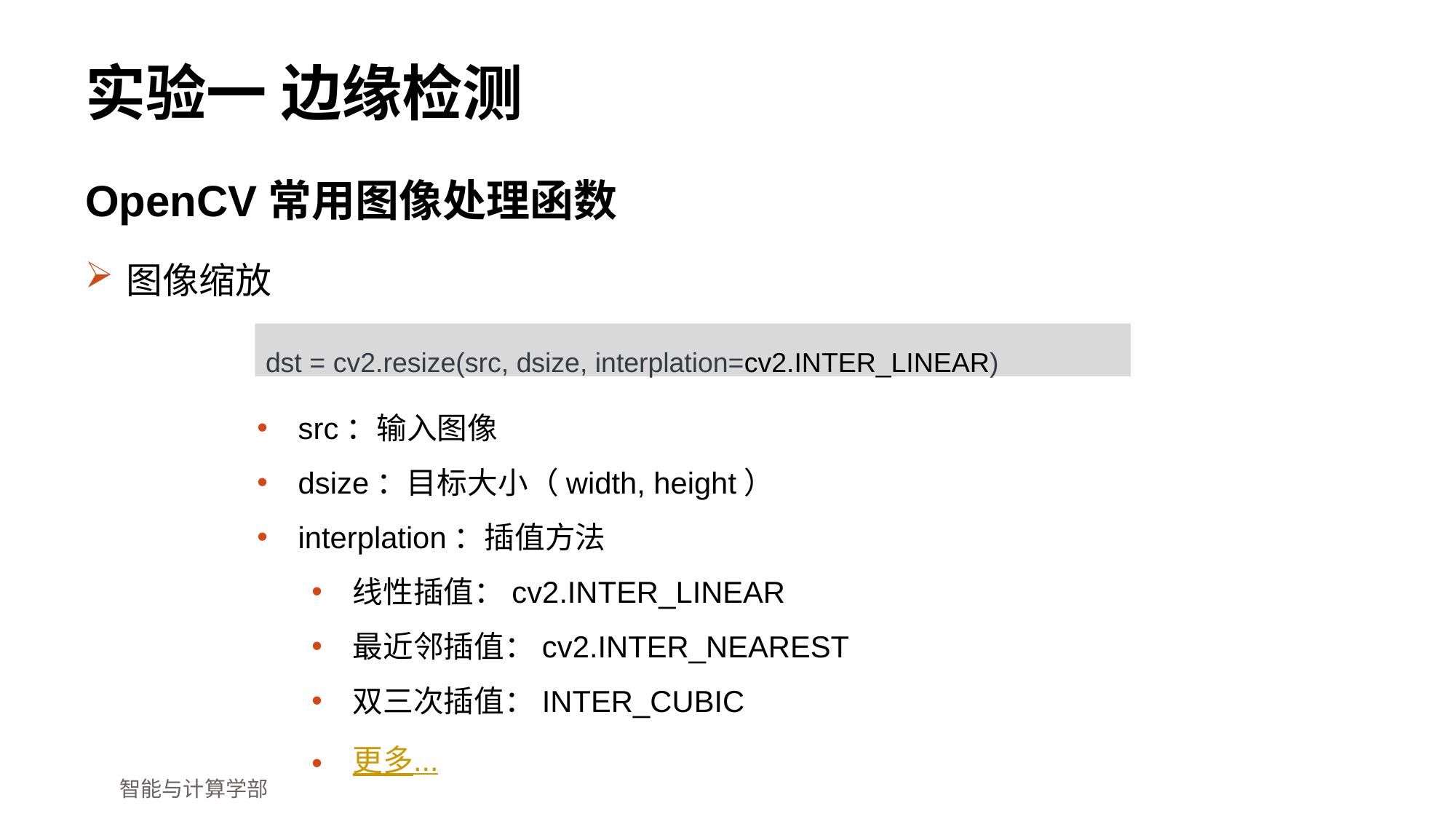

# 实验一 边缘检测
OpenCV常用图像处理函数
图像缩放
dst = cv2.resize(src, dsize, interplation=cv2.INTER_LINEAR)
src：输入图像
dsize：目标大小（width, height）
interplation：插值方法
线性插值：cv2.INTER_LINEAR
最近邻插值：cv2.INTER_NEAREST
双三次插值：INTER_CUBIC
更多...

7
智能与计算学部